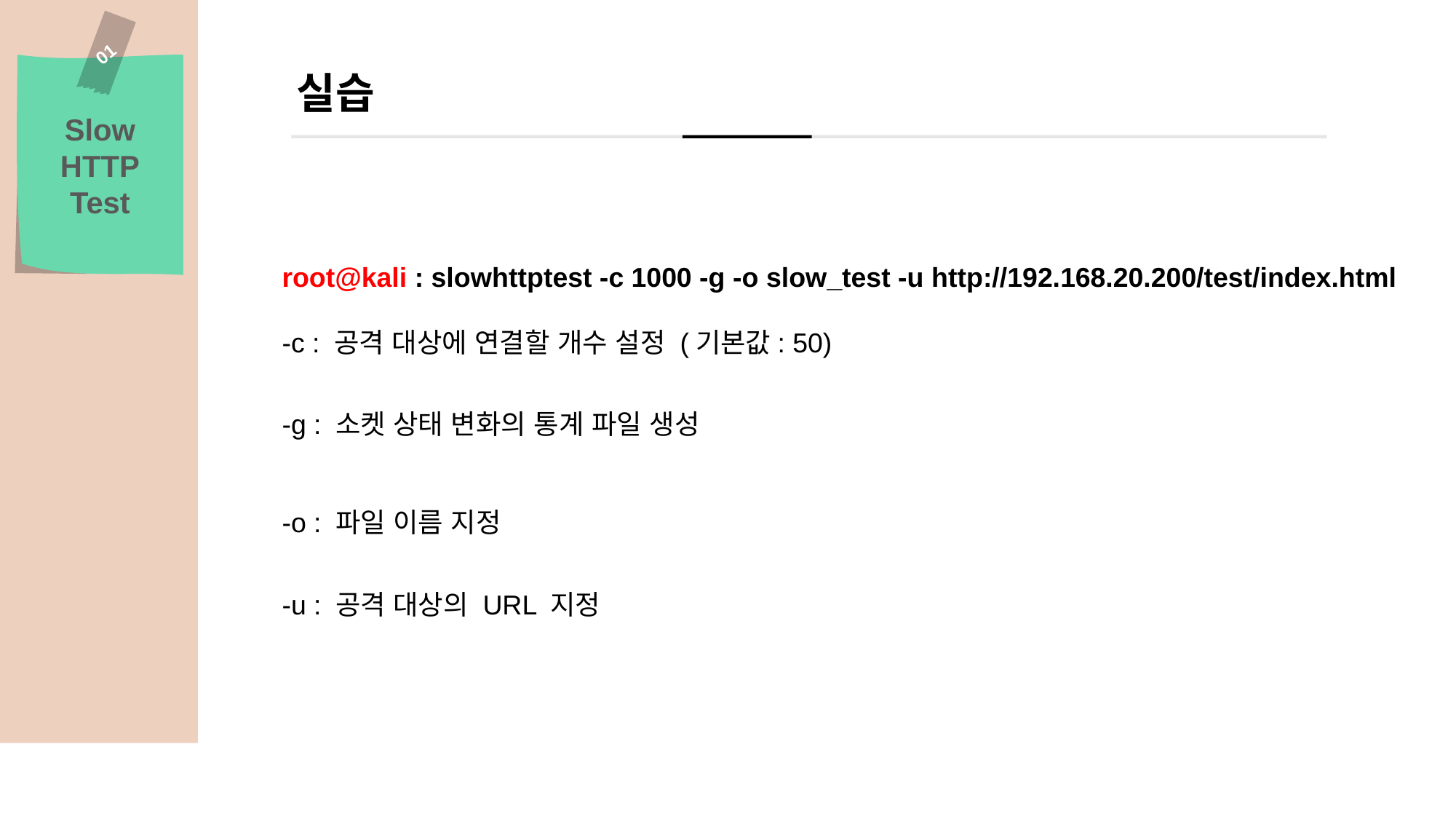

01
실습
Slow
HTTP
Test

root@kali : slowhttptest -c 1000 -g -o slow_test -u http://192.168.20.200/test/index.html

-c : 공격 대상에 연결할 개수 설정 (기본값: 50)

-g : 소켓 상태 변화의 통계 파일 생성

-o : 파일 이름 지정

-u : 공격 대상의 URL 지정